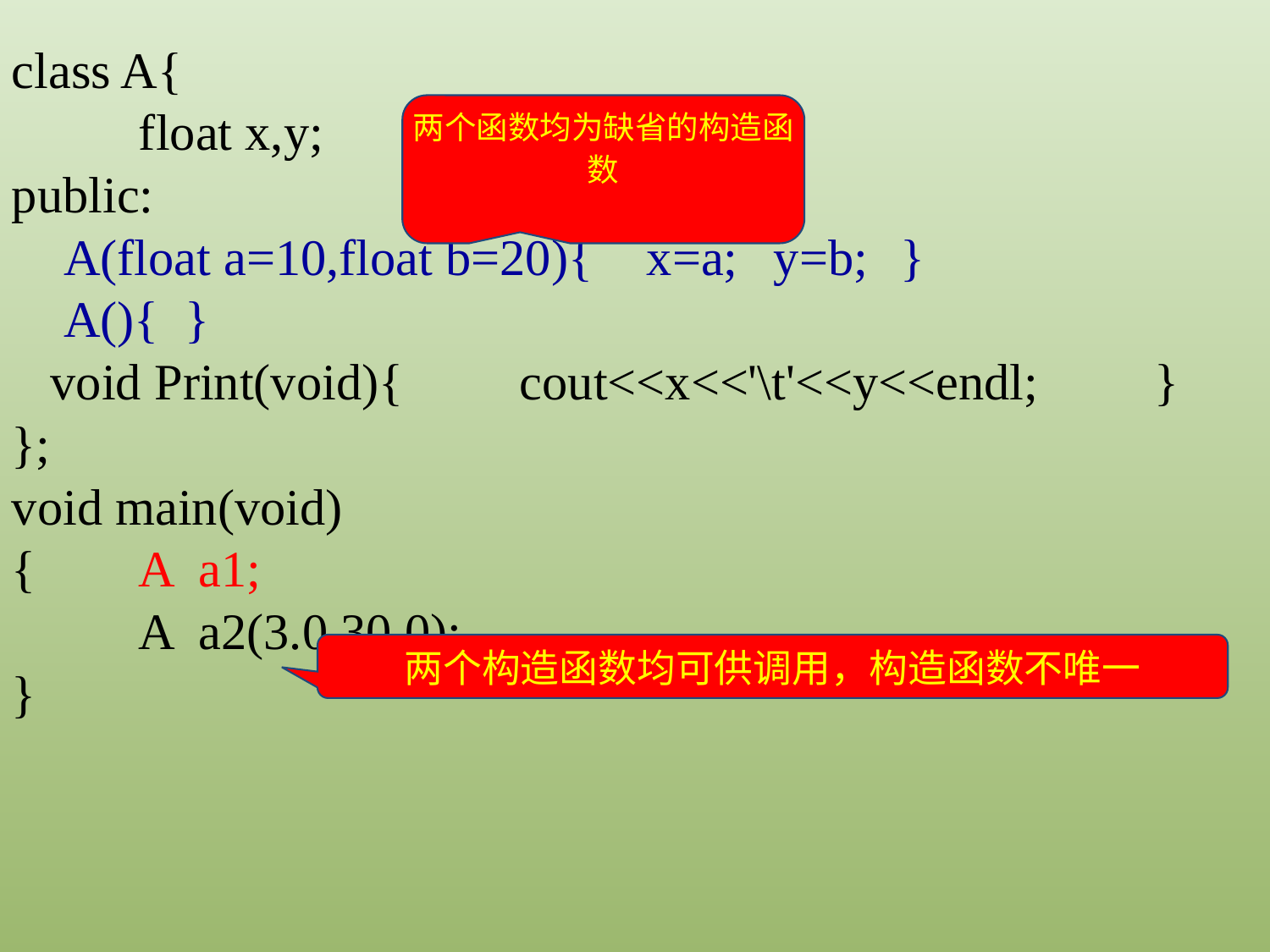

class A{
	float x,y;
public:
    A(float a=10,float b=20){	x=a;	y=b;	}
    A(){  }
   void Print(void){	cout<<x<<'\t'<<y<<endl;	}
};
void main(void)
{	A  a1;
	A  a2(3.0,30.0);
}
两个函数均为缺省的构造函数
两个构造函数均可供调用，构造函数不唯一
669